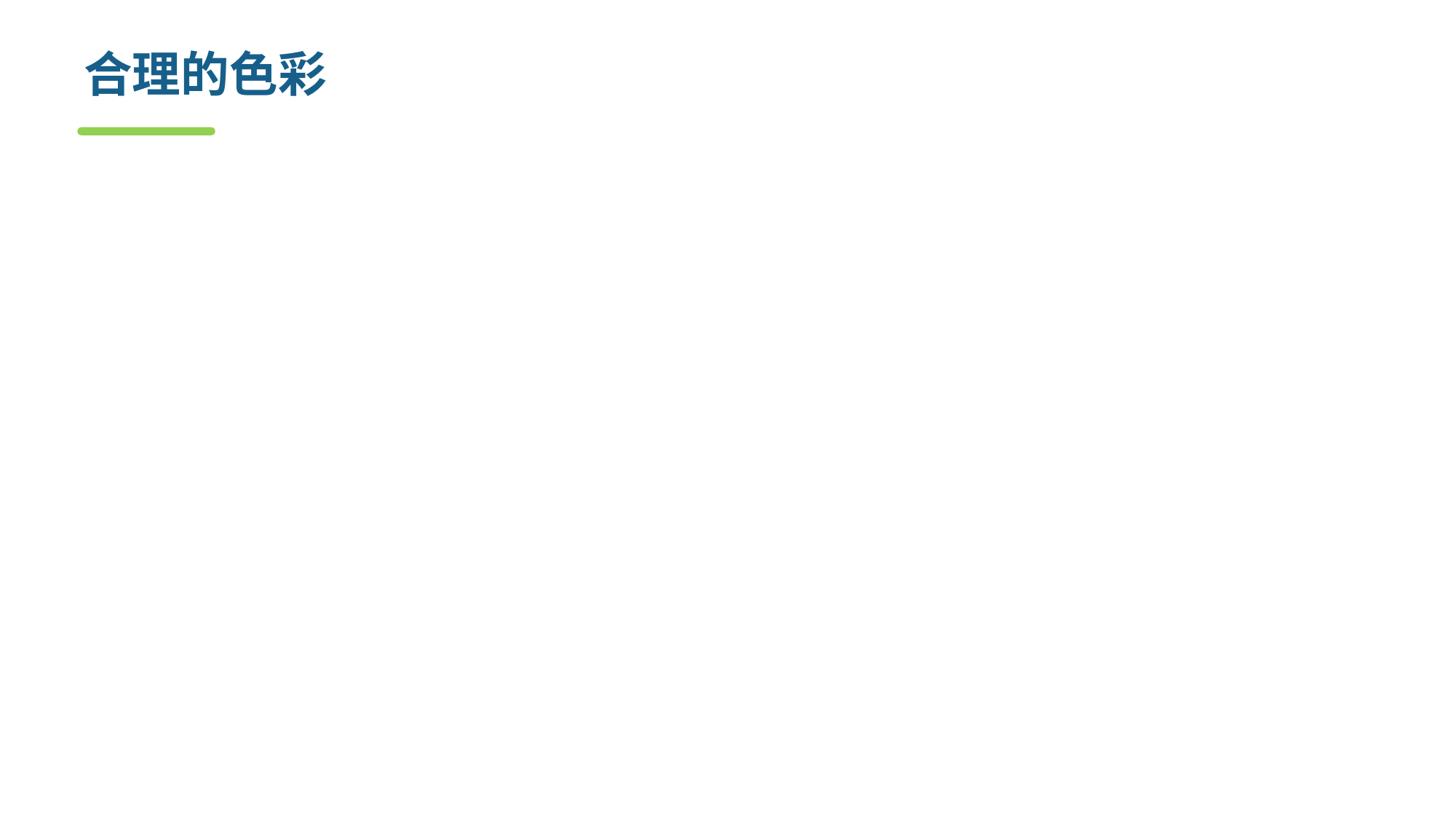

# 合理的色彩
相比于布局，设计合理的色彩就困难多了，因为色彩的组合千变万化，并且人们对颜色的喜好也极不相同。
例如，人们对黑色的理解差异很大。
一般规律：
如果不是为了显示真实感的图形和图像，那么应当限制一帧屏幕的色彩数目，因为人们在观察屏幕的时候很难同时记住多种色彩。
应当根据对象的重要性来选择颜色，重要的对象应当用醒目的色彩表示。
使用颜色的时候应当保持一致性，例如错误提示信息用红色表示，正常信息用绿色表示，那么切勿乱用红色和绿色。
在表达信息时，不要过分依赖颜色，因为有些用户可能色盲或色弱。
53